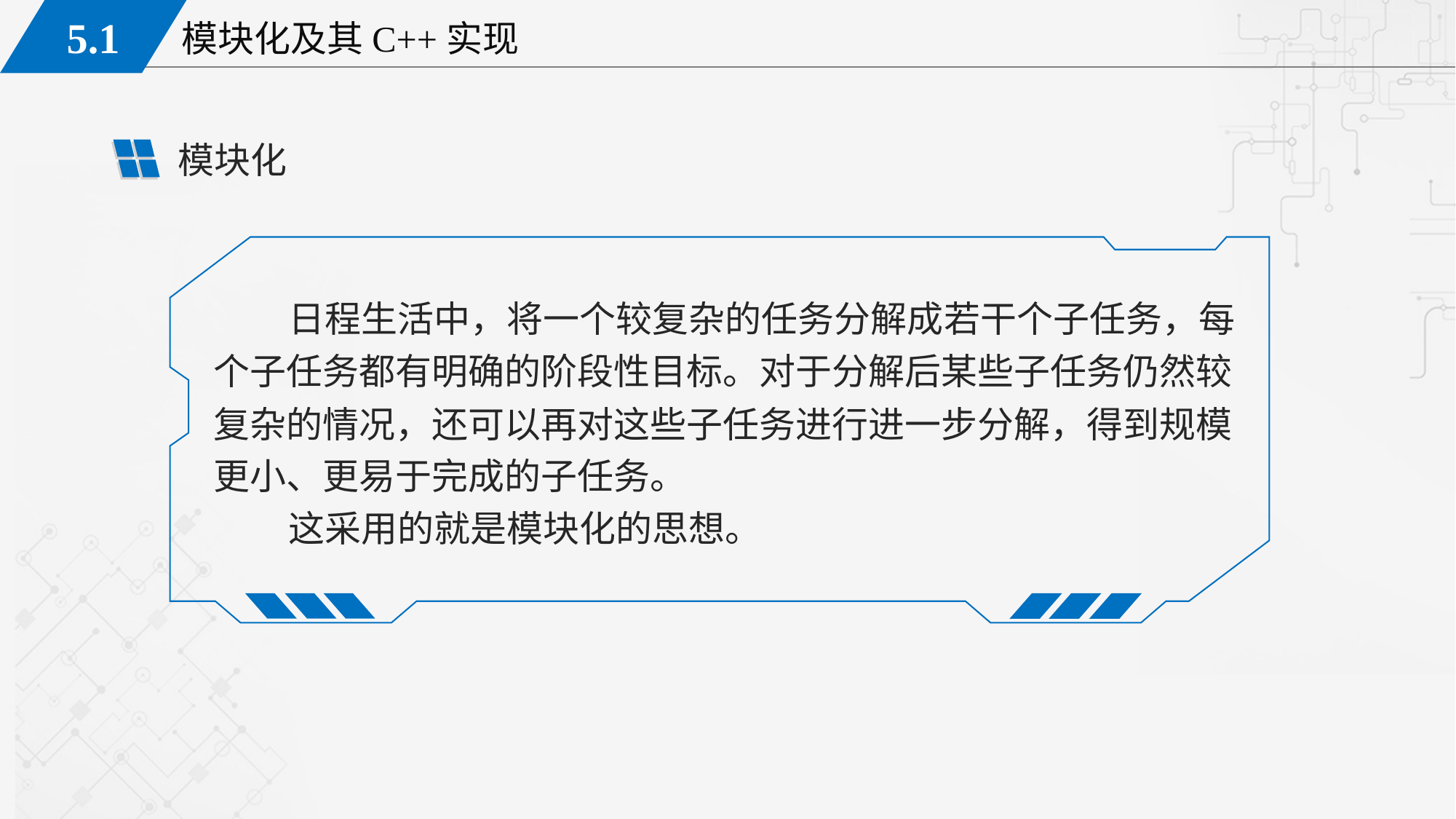

模块化

日程生活中，将一个较复杂的任务分解成若干个子任务，每个子任务都有明确的阶段性目标。对于分解后某些子任务仍然较复杂的情况，还可以再对这些子任务进行进一步分解，得到规模更小、更易于完成的子任务。
这采用的就是模块化的思想。